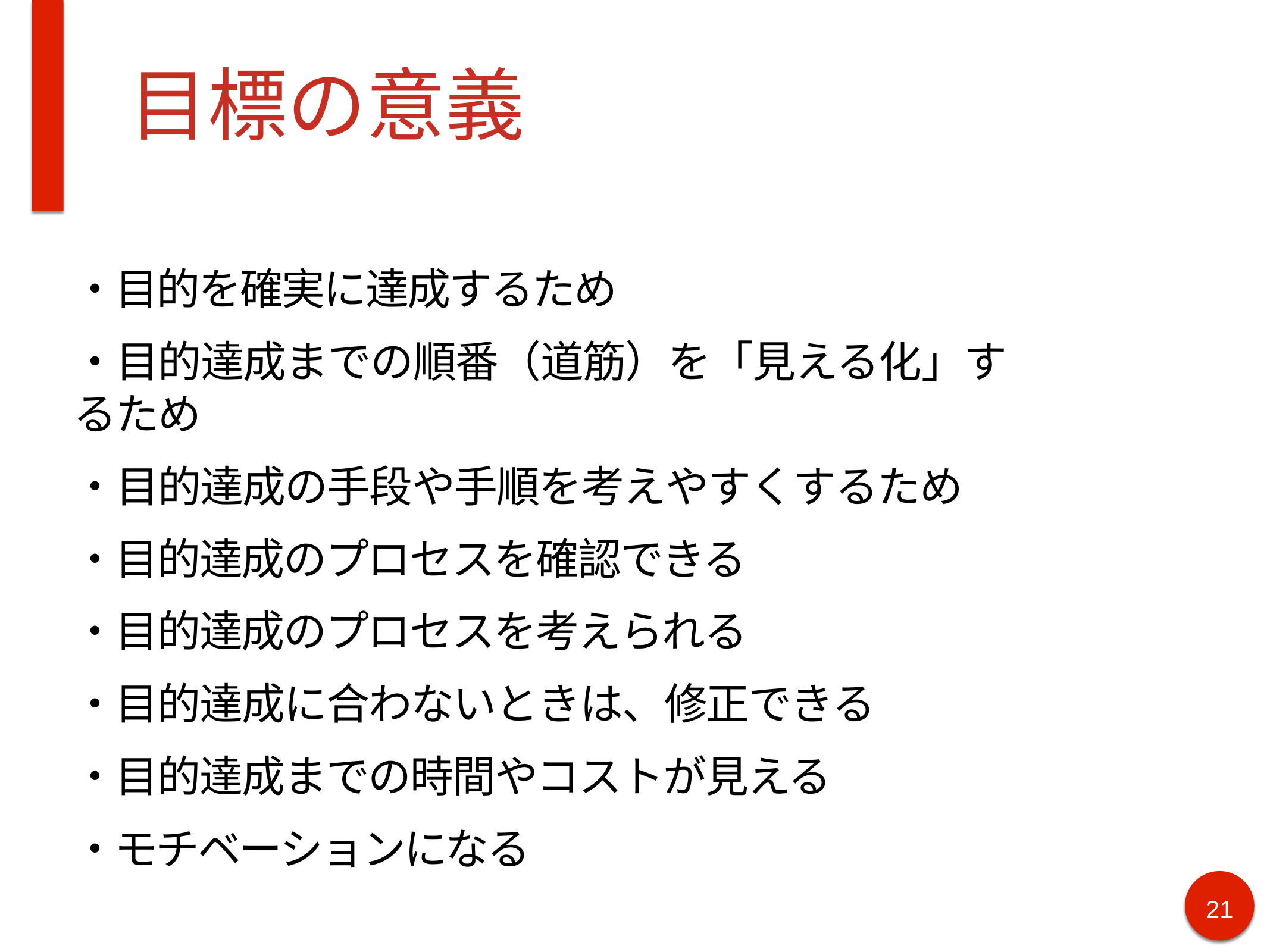

# 目標の意義
・目的を確実に達成するため
・目的達成までの順番（道筋）を「見える化」するため
・目的達成の手段や手順を考えやすくするため
・目的達成のプロセスを確認できる
・目的達成のプロセスを考えられる
・目的達成に合わないときは、修正できる
・目的達成までの時間やコストが見える
・モチベーションになる
21